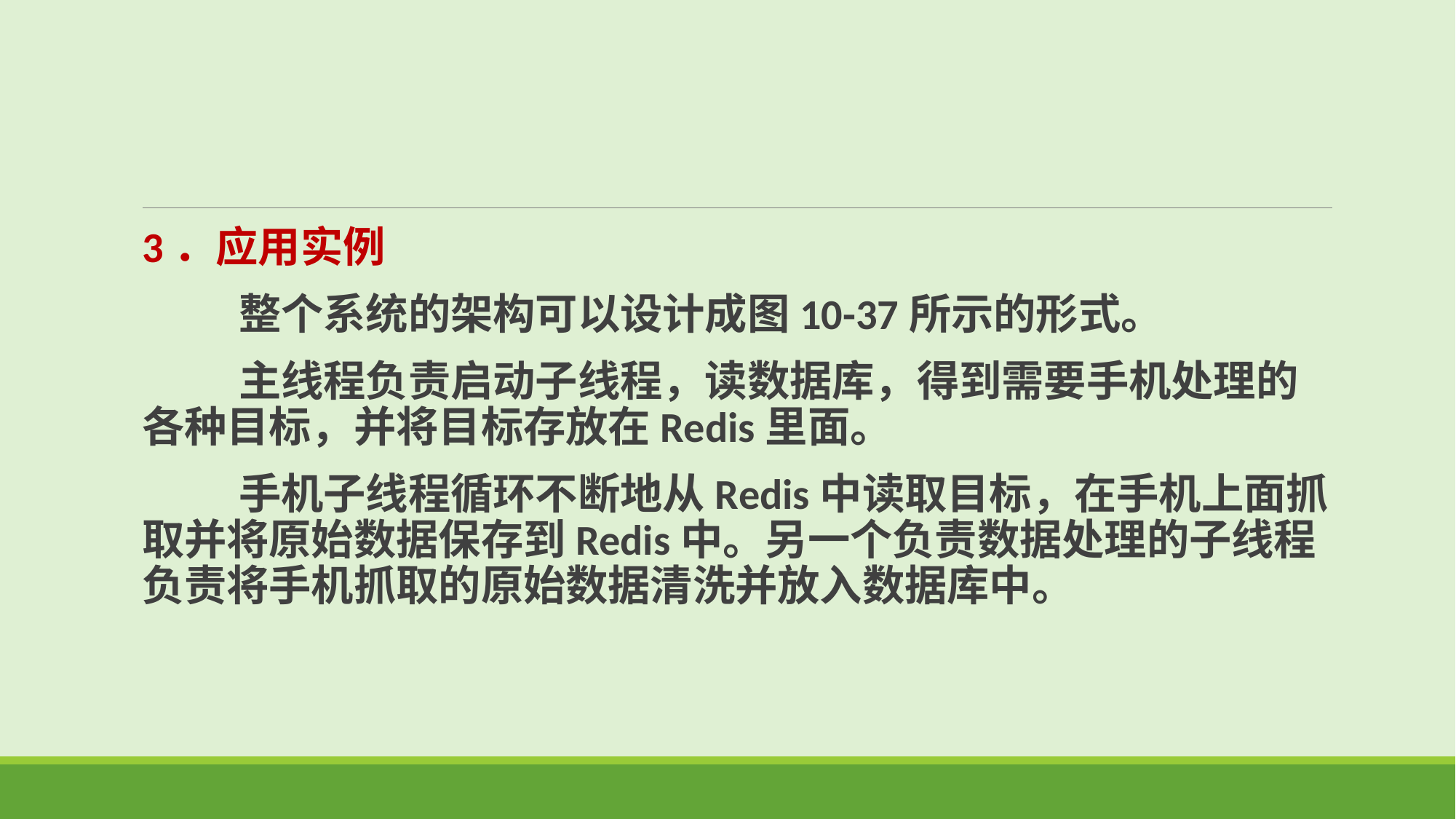

3．应用实例
         整个系统的架构可以设计成图10-37所示的形式。
         主线程负责启动子线程，读数据库，得到需要手机处理的各种目标，并将目标存放在Redis里面。
         手机子线程循环不断地从Redis中读取目标，在手机上面抓取并将原始数据保存到Redis中。另一个负责数据处理的子线程负责将手机抓取的原始数据清洗并放入数据库中。